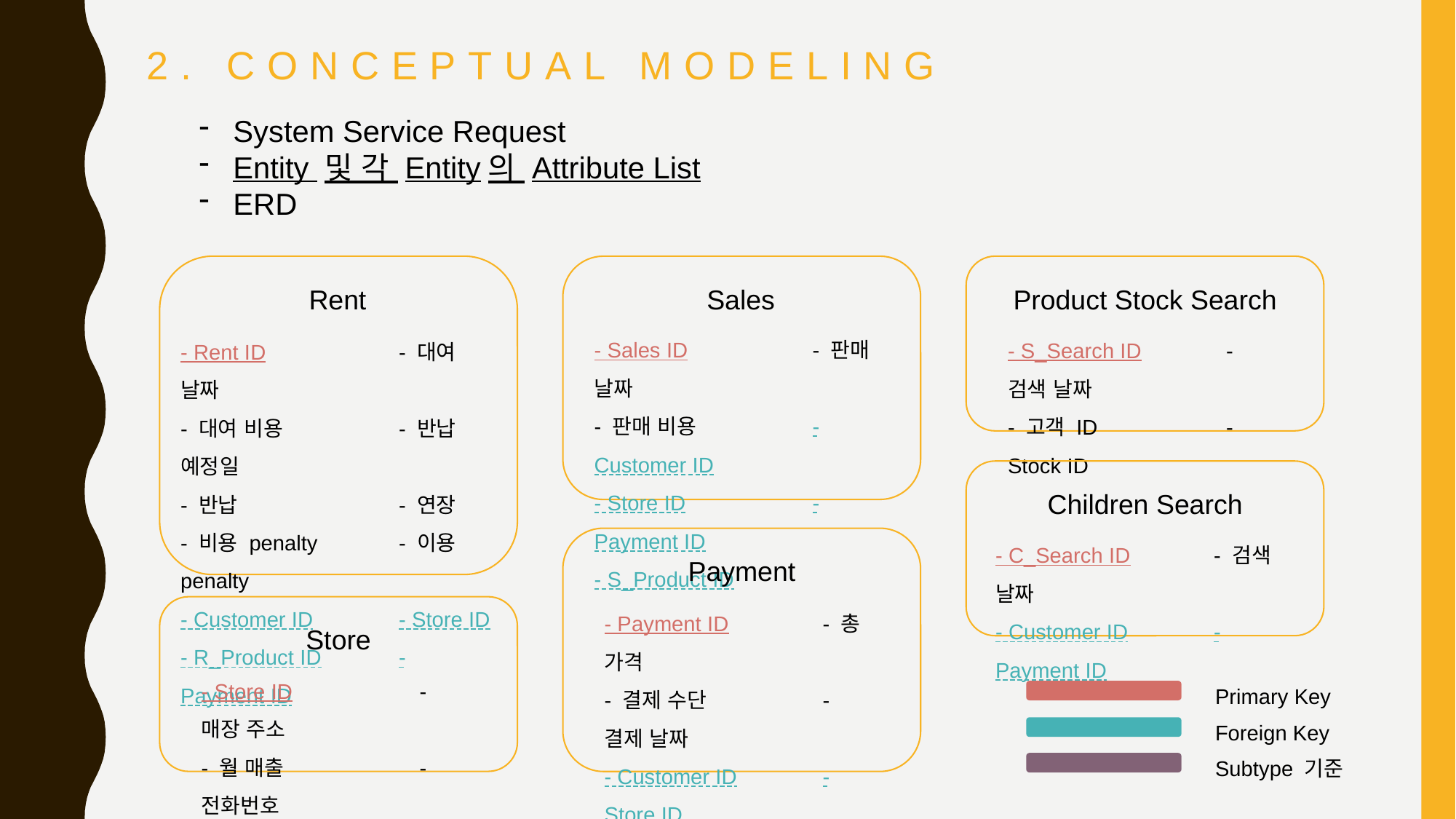

2. Conceptual modeling
System Service Request
Entity 및 각 Entity의 Attribute List
ERD

Product Stock Search
Rent
Sales
- Sales ID		- 판매 날짜
- 판매 비용		- Customer ID
- Store ID		- Payment ID
- S_Product ID
- S_Search ID	- 검색 날짜
- 고객 ID		- Stock ID
- Rent ID		- 대여 날짜
- 대여 비용		- 반납 예정일
- 반납		- 연장
- 비용 penalty	- 이용 penalty
- Customer ID	- Store ID
- R_Product ID	- Payment ID

Children Search
- C_Search ID	- 검색 날짜
- Customer ID	- Payment ID

Payment
- Payment ID	- 총 가격
- 결제 수단		- 결제 날짜
- Customer ID	- Store ID

Store
- Store ID		- 매장 주소
- 월 매출		- 전화번호
Primary Key

Foreign Key

Subtype 기준